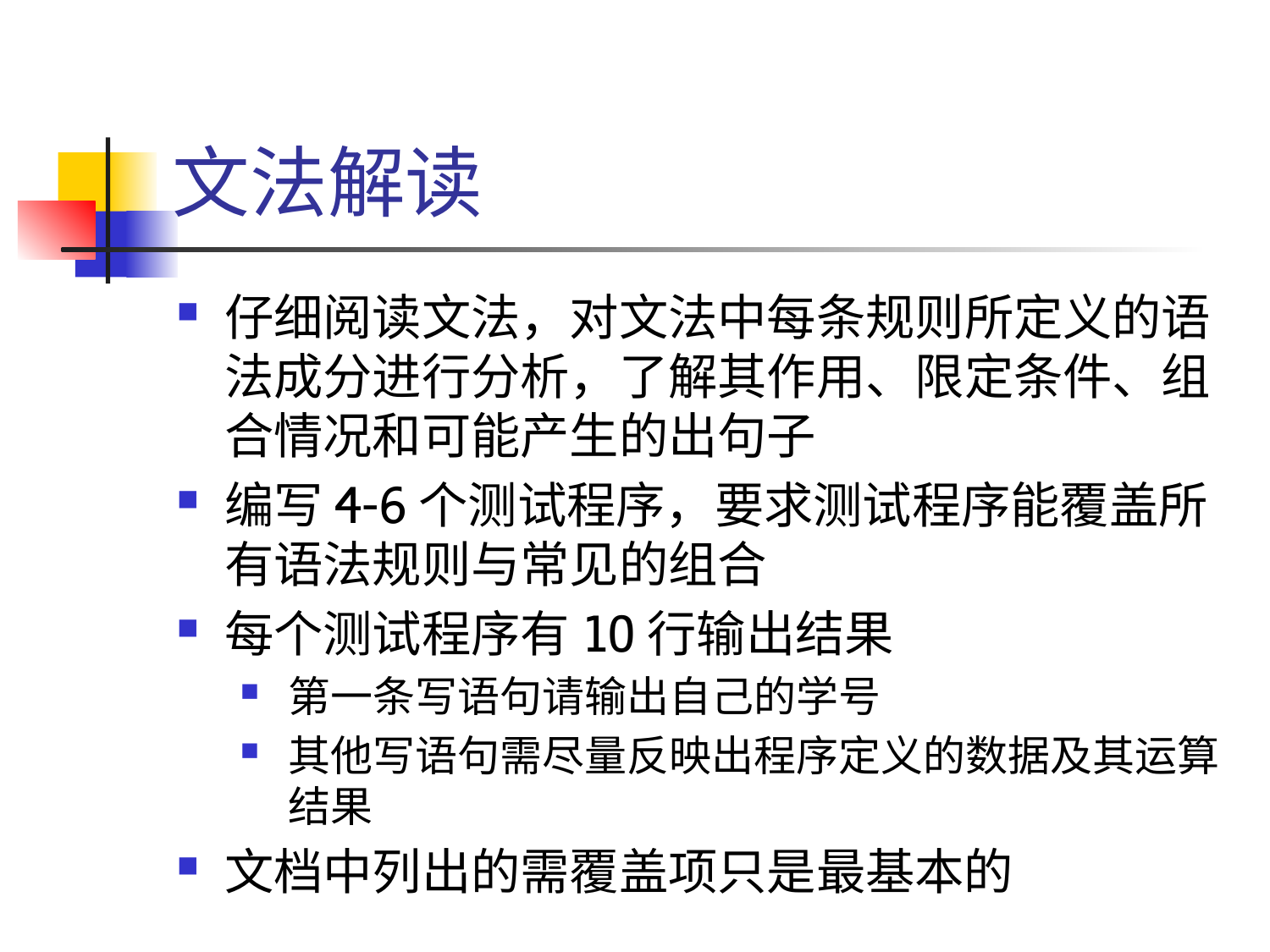

# 文法解读
仔细阅读文法，对文法中每条规则所定义的语法成分进行分析，了解其作用、限定条件、组合情况和可能产生的出句子
编写4-6个测试程序，要求测试程序能覆盖所有语法规则与常见的组合
每个测试程序有10行输出结果
第一条写语句请输出自己的学号
其他写语句需尽量反映出程序定义的数据及其运算结果
文档中列出的需覆盖项只是最基本的